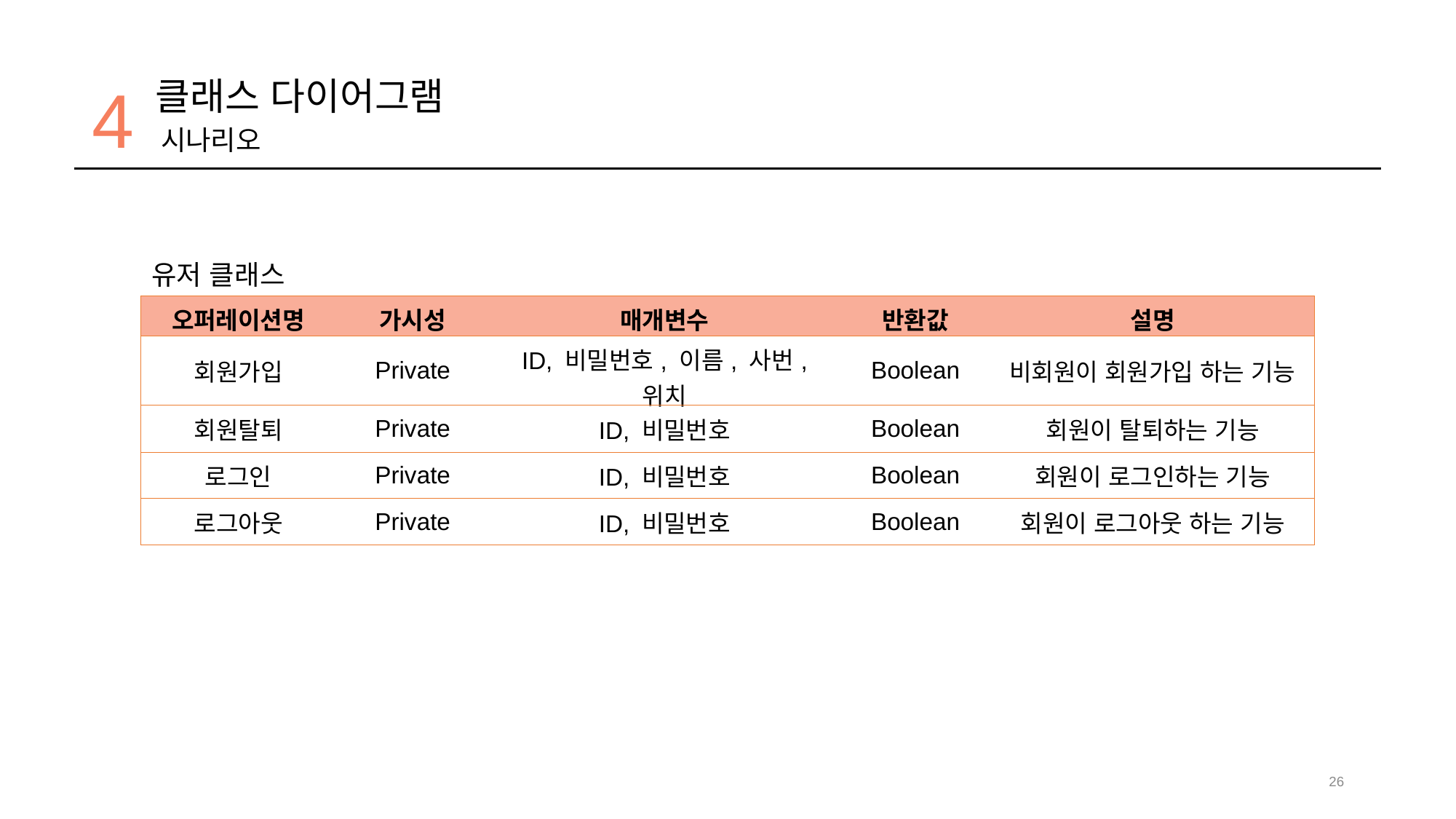

4
클래스 다이어그램
시나리오
유저 클래스
| 오퍼레이션명 | 가시성 | 매개변수 | 반환값 | 설명 |
| --- | --- | --- | --- | --- |
| 회원가입 | Private | ID, 비밀번호, 이름, 사번, 위치 | Boolean | 비회원이 회원가입 하는 기능 |
| 회원탈퇴 | Private | ID, 비밀번호 | Boolean | 회원이 탈퇴하는 기능 |
| 로그인 | Private | ID, 비밀번호 | Boolean | 회원이 로그인하는 기능 |
| 로그아웃 | Private | ID, 비밀번호 | Boolean | 회원이 로그아웃 하는 기능 |
26